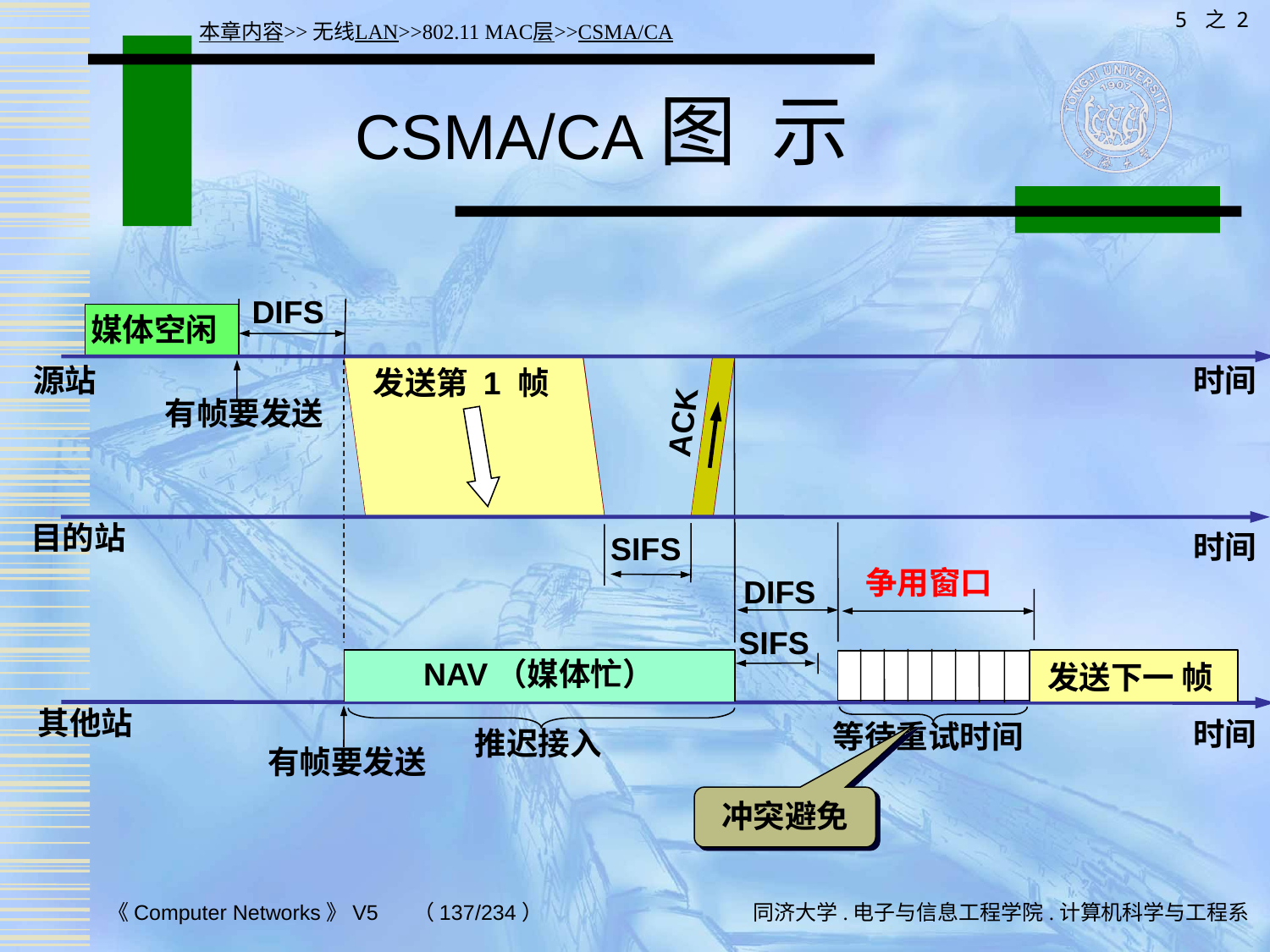

5 之 2
本章内容>>无线LAN>>802.11 MAC层>>CSMA/CA
# CSMA/CA图  示
DIFS

媒体空闲

时间
源站

发送第 1 帧

有帧要发送
ACK

目的站

时间
SIFS

争用窗口
DIFS

SIFS

NAV（媒体忙）

发送下一 帧

 其他站

时间
等待重试时间
推迟接入
有帧要发送
冲突避免